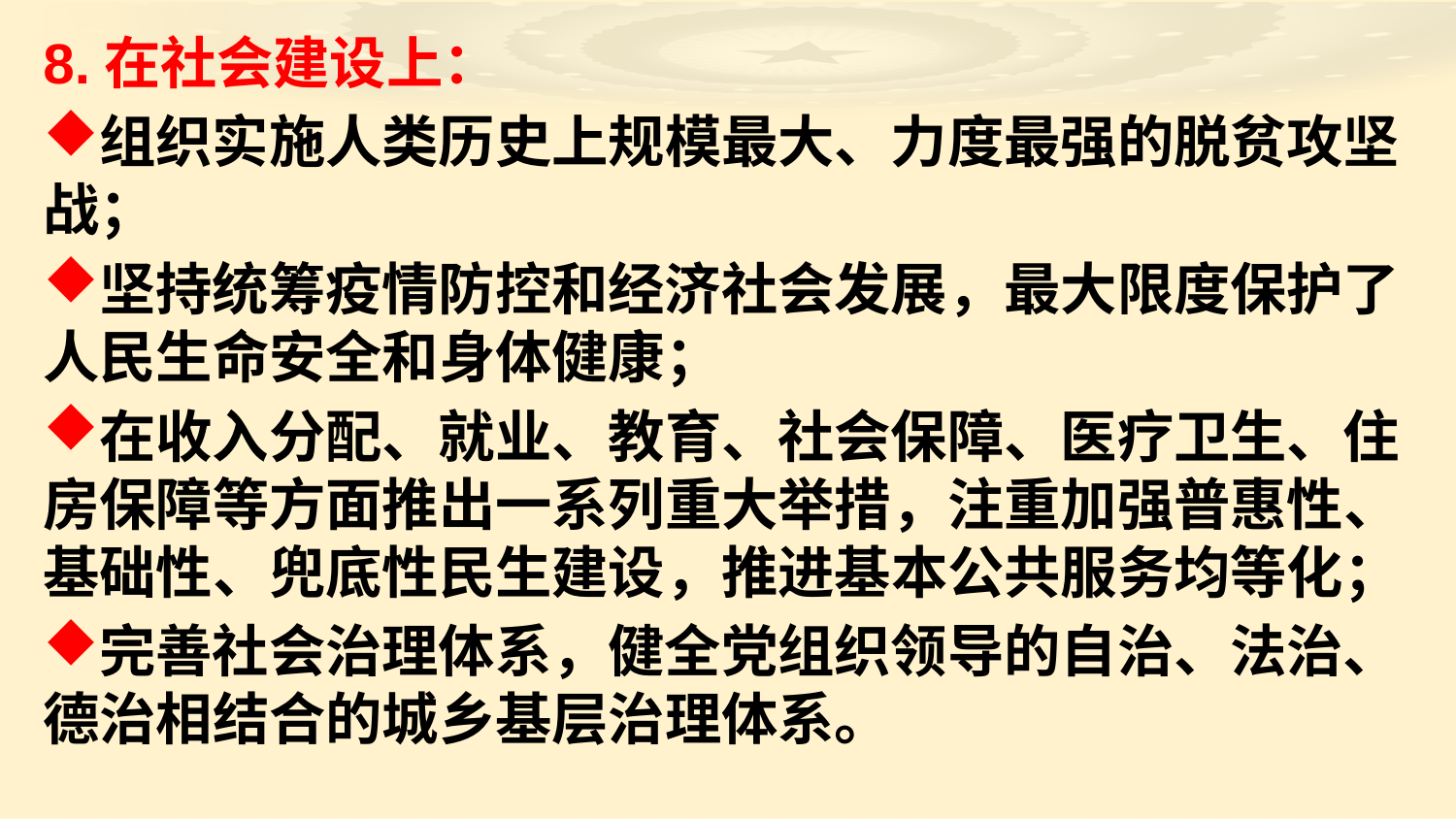

8.在社会建设上：
组织实施人类历史上规模最大、力度最强的脱贫攻坚战；
坚持统筹疫情防控和经济社会发展，最大限度保护了人民生命安全和身体健康；
在收入分配、就业、教育、社会保障、医疗卫生、住房保障等方面推出一系列重大举措，注重加强普惠性、基础性、兜底性民生建设，推进基本公共服务均等化；
完善社会治理体系，健全党组织领导的自治、法治、德治相结合的城乡基层治理体系。